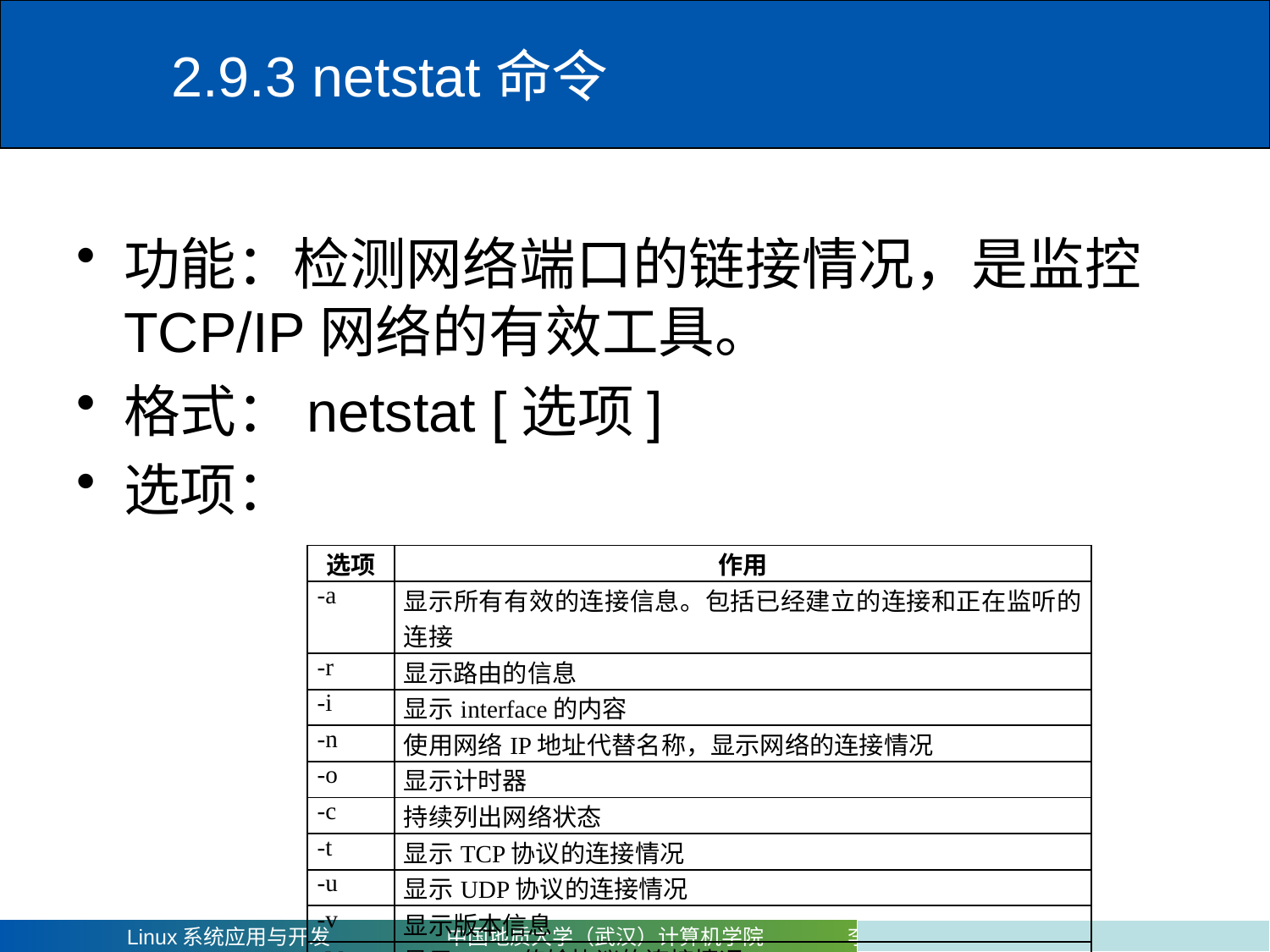

# 2.9.3 netstat命令
功能：检测网络端口的链接情况，是监控TCP/IP网络的有效工具。
格式：netstat [选项]
选项：
| 选项 | 作用 |
| --- | --- |
| -a | 显示所有有效的连接信息。包括已经建立的连接和正在监听的连接 |
| -r | 显示路由的信息 |
| -i | 显示interface的内容 |
| -n | 使用网络IP地址代替名称，显示网络的连接情况 |
| -o | 显示计时器 |
| -c | 持续列出网络状态 |
| -t | 显示TCP协议的连接情况 |
| -u | 显示UDP协议的连接情况 |
| -v | 显示版本信息 |
| -w | 显示RAW传输协议的连接情况 |